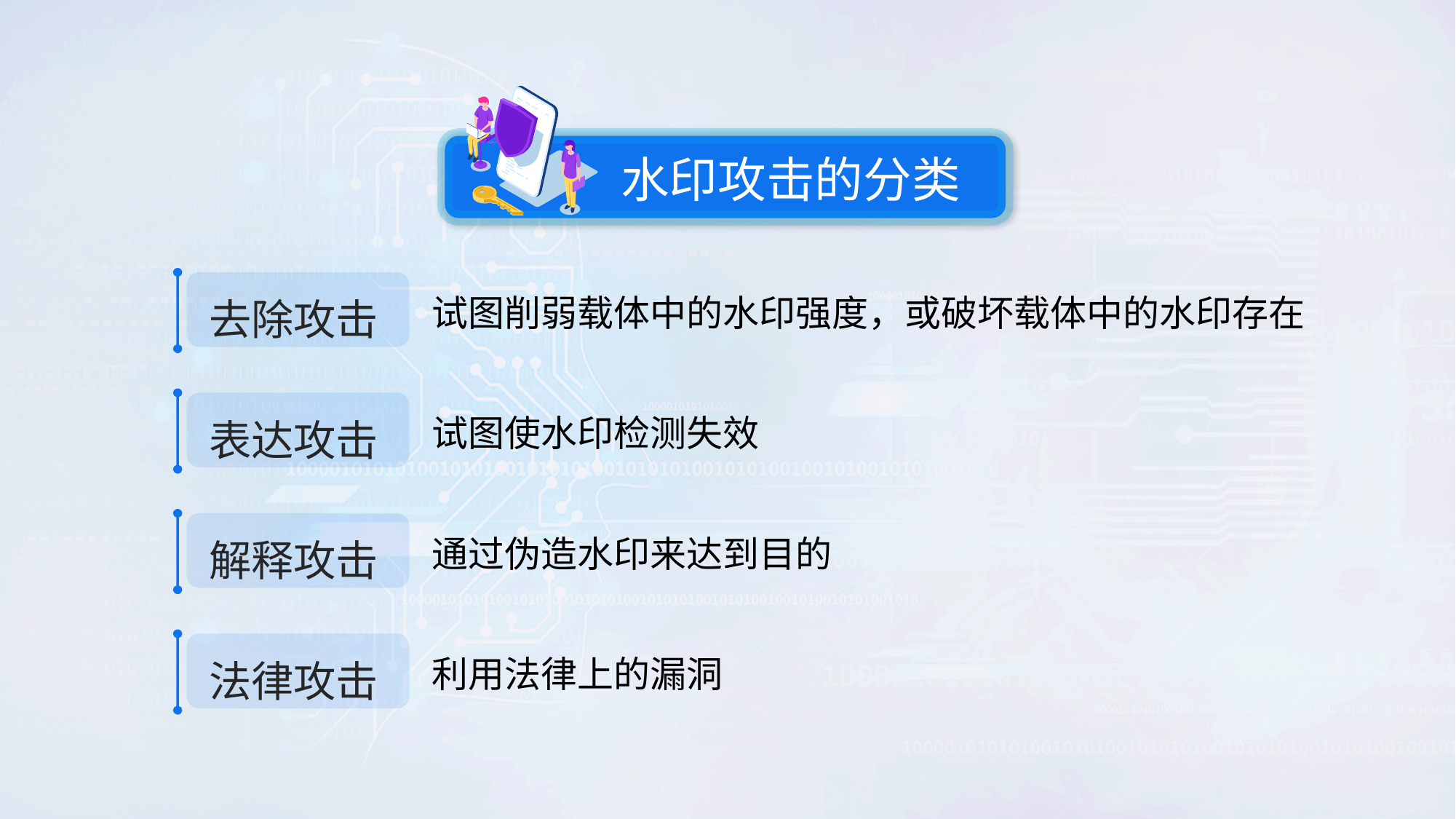

水印攻击的分类
去除攻击

试图削弱载体中的水印强度，或破坏载体中的水印存在
表达攻击

试图使水印检测失效
解释攻击

通过伪造水印来达到目的
法律攻击

利用法律上的漏洞